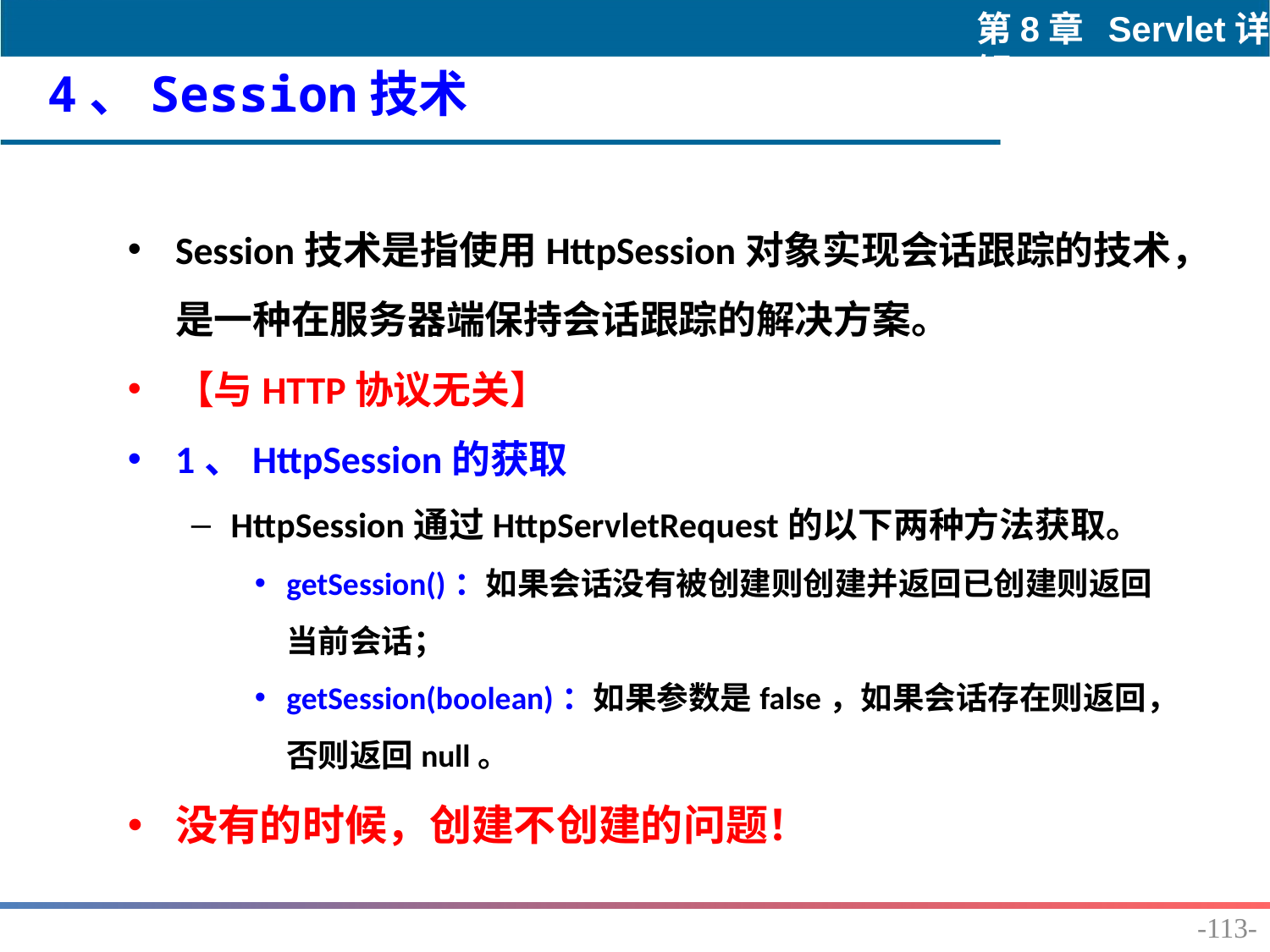

4、Session技术
Session技术是指使用HttpSession对象实现会话跟踪的技术，是一种在服务器端保持会话跟踪的解决方案。
【与HTTP协议无关】
1、HttpSession的获取
HttpSession通过HttpServletRequest的以下两种方法获取。
getSession()：如果会话没有被创建则创建并返回已创建则返回当前会话；
getSession(boolean)：如果参数是false，如果会话存在则返回，否则返回null。
没有的时候，创建不创建的问题！
-113-